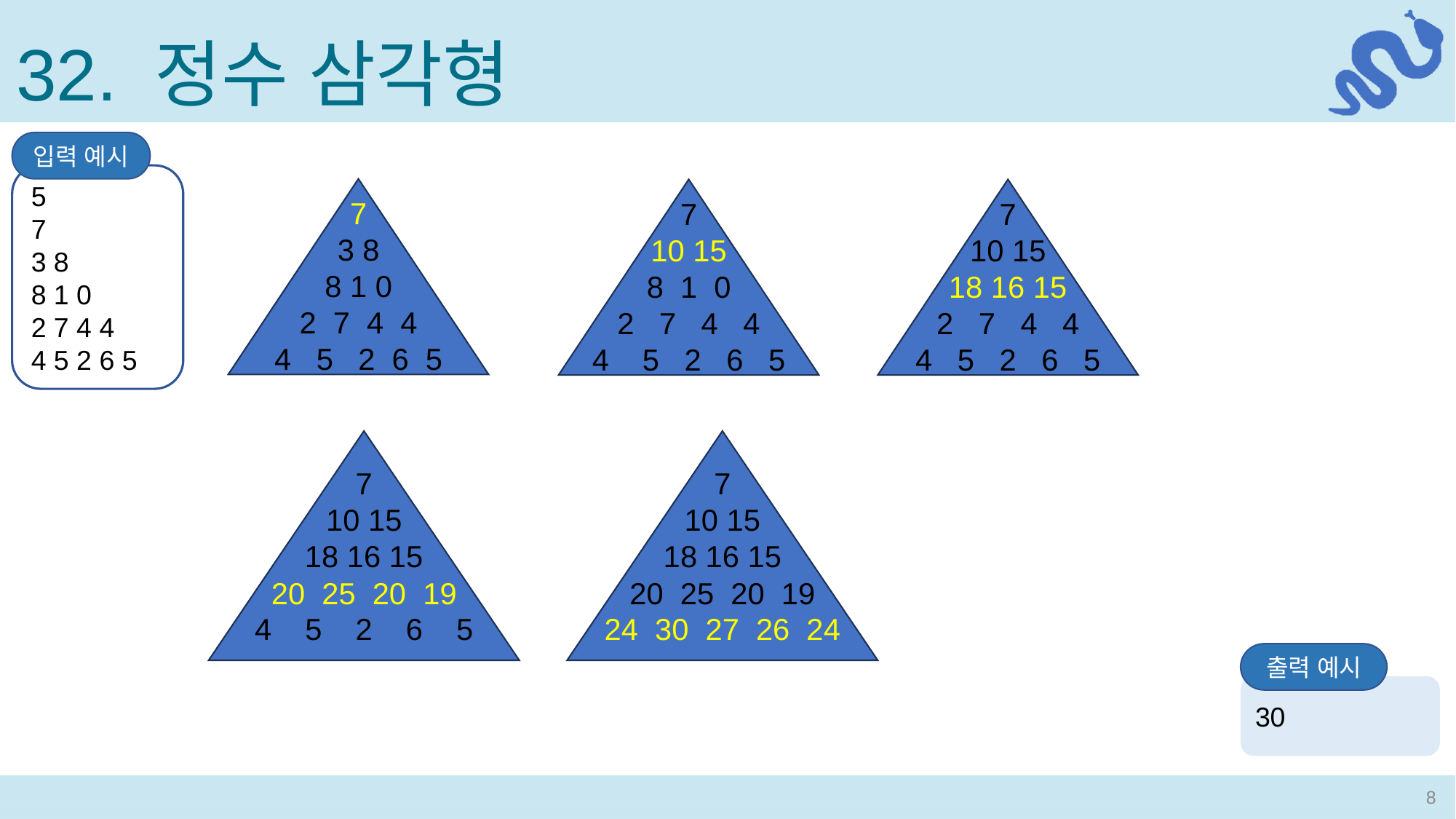

32. 정수 삼각형
입력 예시
5
7
3 8
8 1 0
2 7 4 4
4 5 2 6 5

7
3 8
8 1 0
2  7  4  4
4   5   2  6  5

7
10 15
8  1  0
2   7   4   4
4    5   2   6   5

7
10 15
18 16 15
2   7   4   4
4   5   2   6   5

7
10 15
18 16 15
20  25  20  19
4    5    2    6    5
7
10 15
18 16 15
20  25  20  19
24  30  27  26  24
출력 예시
30
8